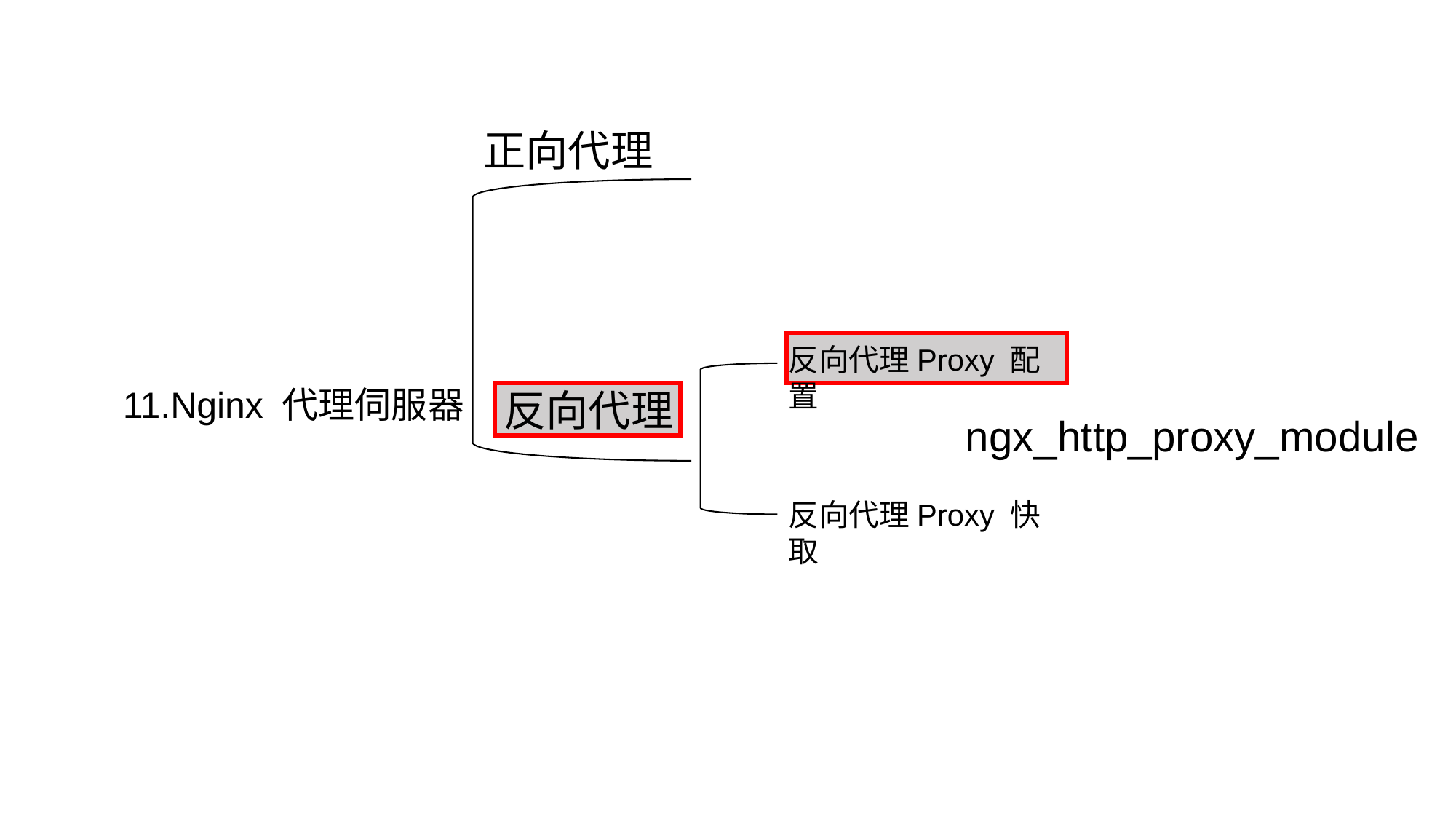

正向代理

反向代理Proxy 配置

11.Nginx 代理伺服器
反向代理

ngx_http_proxy_module
反向代理Proxy 快取